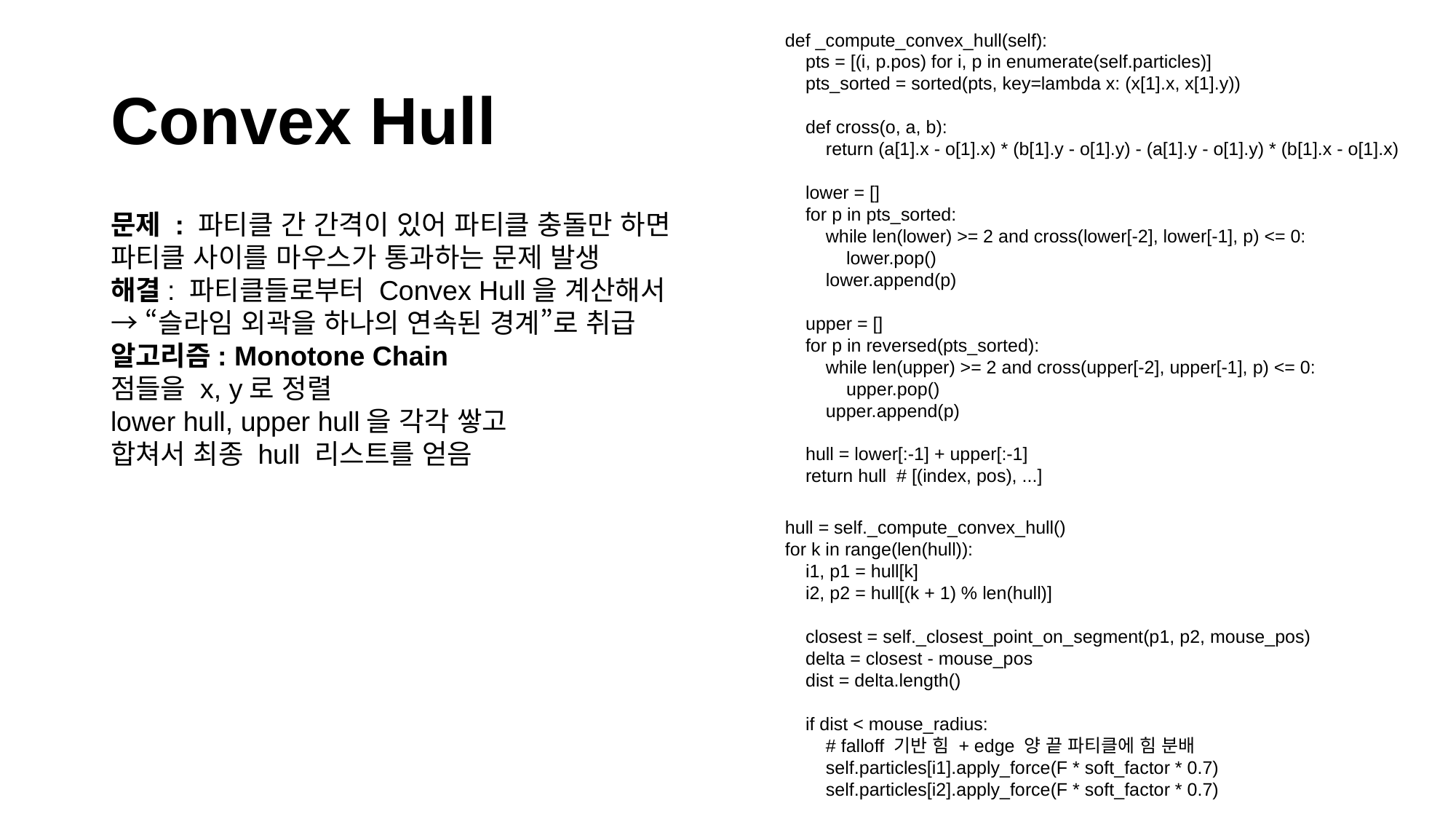

def _compute_convex_hull(self):
    pts = [(i, p.pos) for i, p in enumerate(self.particles)]
    pts_sorted = sorted(pts, key=lambda x: (x[1].x, x[1].y))

    def cross(o, a, b):
        return (a[1].x - o[1].x) * (b[1].y - o[1].y) - (a[1].y - o[1].y) * (b[1].x - o[1].x)

    lower = []
    for p in pts_sorted:
        while len(lower) >= 2 and cross(lower[-2], lower[-1], p) <= 0:
            lower.pop()
        lower.append(p)

    upper = []
    for p in reversed(pts_sorted):
        while len(upper) >= 2 and cross(upper[-2], upper[-1], p) <= 0:
            upper.pop()
        upper.append(p)

    hull = lower[:-1] + upper[:-1]
    return hull  # [(index, pos), ...]
# Convex Hull
문제 : 파티클 간 간격이 있어 파티클 충돌만 하면
파티클 사이를 마우스가 통과하는 문제 발생
해결: 파티클들로부터 Convex Hull을 계산해서
→ “슬라임 외곽을 하나의 연속된 경계”로 취급
알고리즘: Monotone Chain
점들을 x, y로 정렬
lower hull, upper hull을 각각 쌓고
합쳐서 최종 hull 리스트를 얻음

hull = self._compute_convex_hull()
for k in range(len(hull)):
    i1, p1 = hull[k]
    i2, p2 = hull[(k + 1) % len(hull)]

    closest = self._closest_point_on_segment(p1, p2, mouse_pos)
    delta = closest - mouse_pos
    dist = delta.length()

    if dist < mouse_radius:
        # falloff 기반 힘 + edge 양 끝 파티클에 힘 분배
        self.particles[i1].apply_force(F * soft_factor * 0.7)
        self.particles[i2].apply_force(F * soft_factor * 0.7)